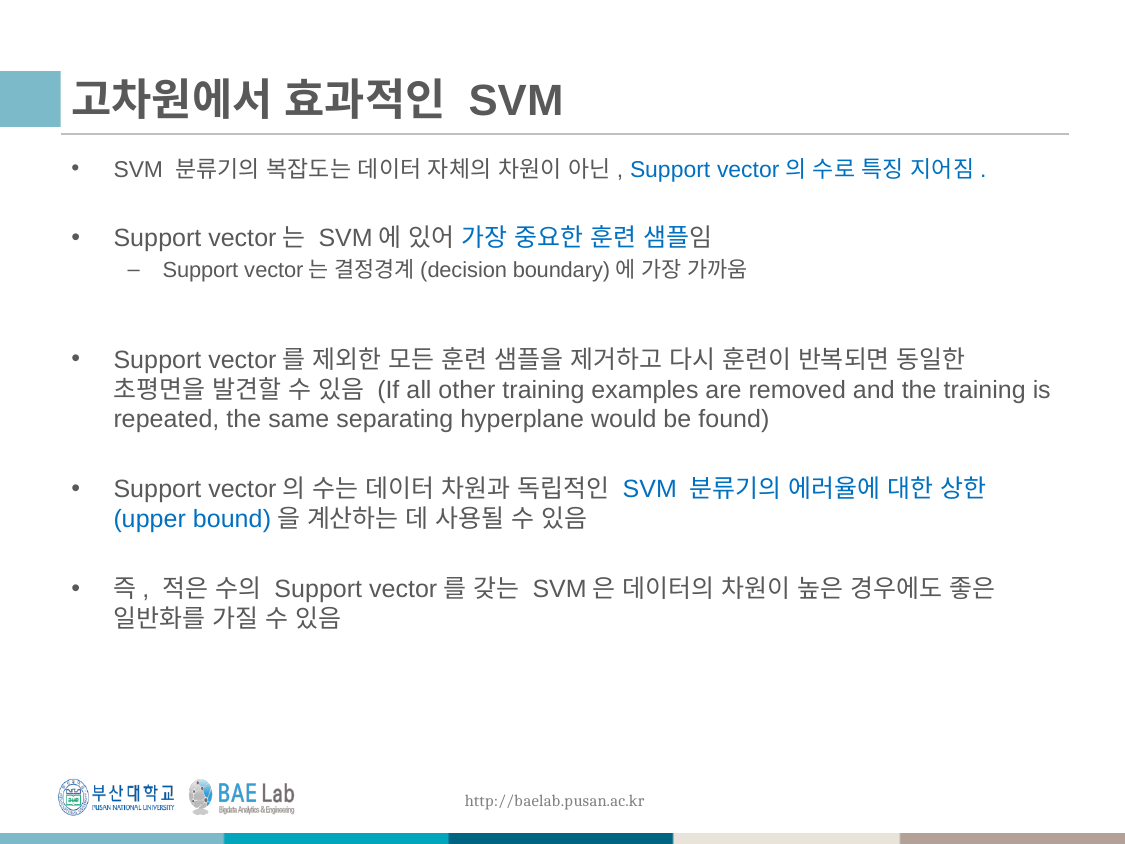

# 고차원에서 효과적인 SVM
SVM 분류기의 복잡도는 데이터 자체의 차원이 아닌, Support vector의 수로 특징 지어짐.

Support vector는 SVM에 있어 가장 중요한 훈련 샘플임
Support vector는 결정경계(decision boundary)에 가장 가까움

Support vector를 제외한 모든 훈련 샘플을 제거하고 다시 훈련이 반복되면 동일한 초평면을 발견할 수 있음 (If all other training examples are removed and the training is repeated, the same separating hyperplane would be found)

Support vector의 수는 데이터 차원과 독립적인 SVM 분류기의 에러율에 대한 상한(upper bound)을 계산하는 데 사용될 수 있음

즉, 적은 수의 Support vector를 갖는 SVM은 데이터의 차원이 높은 경우에도 좋은 일반화를 가질 수 있음